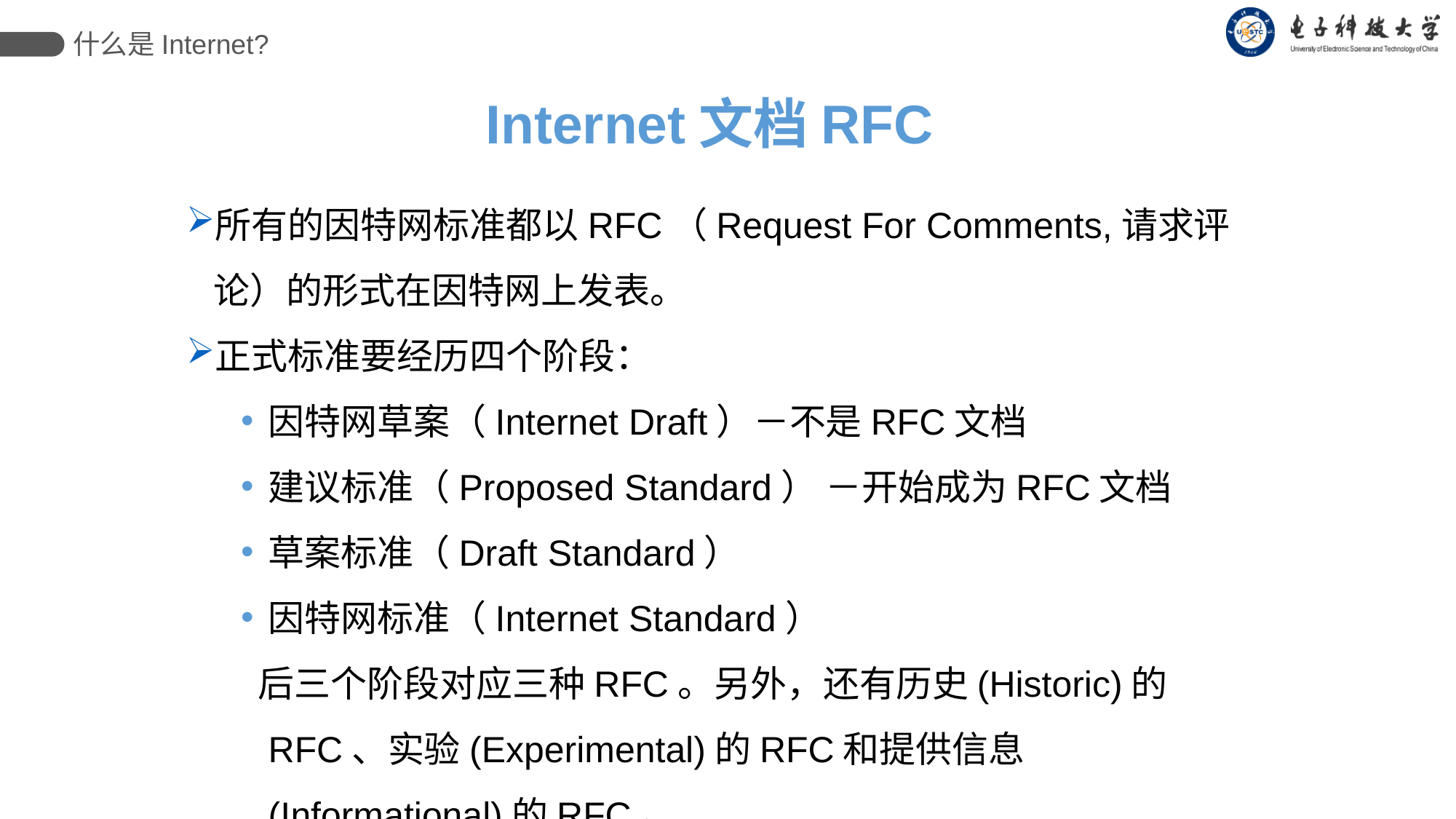

什么是Internet?

Internet文档RFC
所有的因特网标准都以RFC（Request For Comments,请求评论）的形式在因特网上发表。
正式标准要经历四个阶段：
因特网草案（Internet Draft）－不是RFC文档
建议标准（Proposed Standard） －开始成为RFC文档
草案标准（Draft Standard）
因特网标准（Internet Standard）
 后三个阶段对应三种RFC。另外，还有历史(Historic)的RFC、实验(Experimental)的RFC和提供信息(Informational)的RFC。